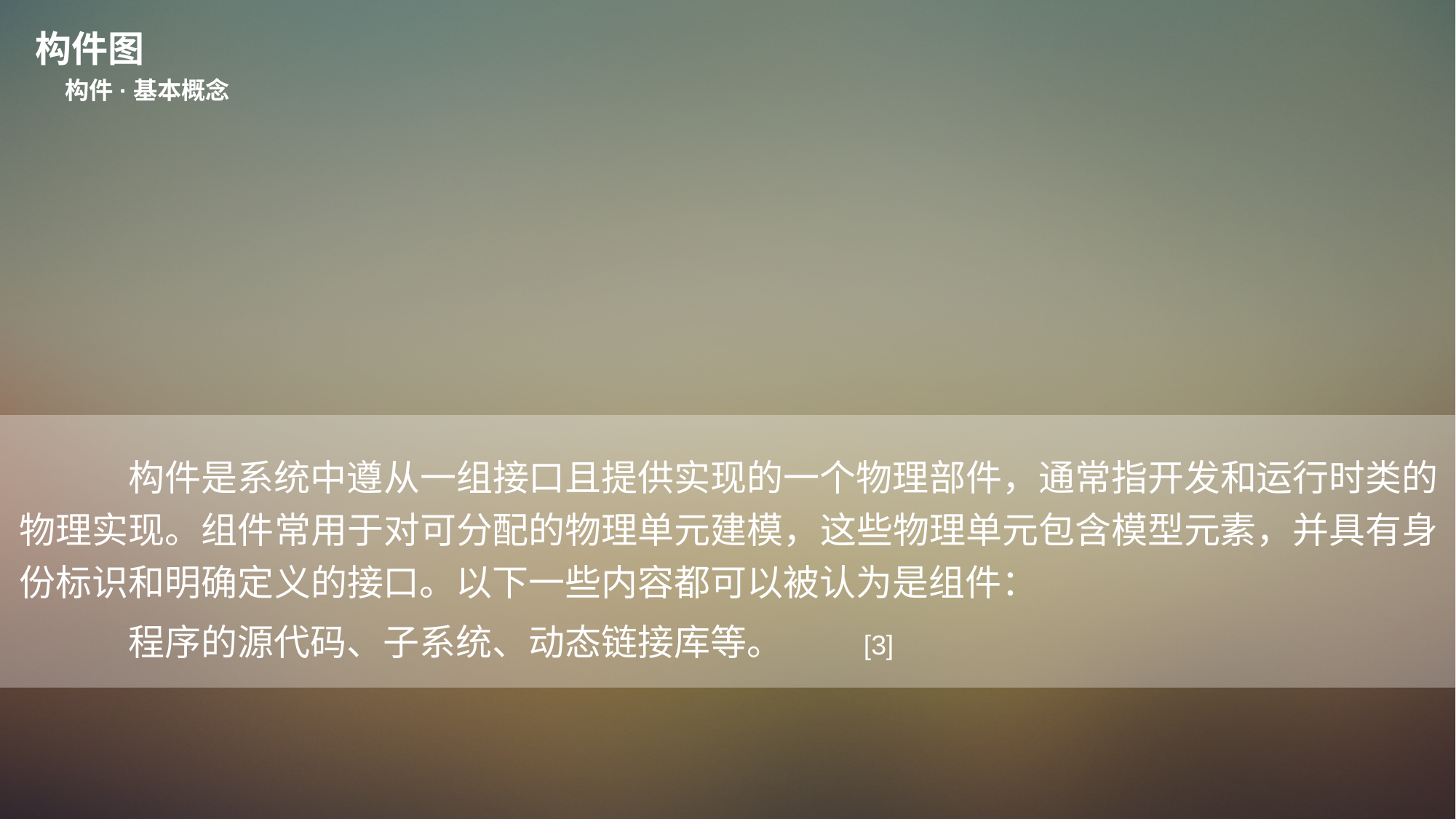

构件图
构件·基本概念

	构件是系统中遵从一组接口且提供实现的一个物理部件，通常指开发和运行时类的物理实现。组件常用于对可分配的物理单元建模，这些物理单元包含模型元素，并具有身份标识和明确定义的接口。以下一些内容都可以被认为是组件：
	程序的源代码、子系统、动态链接库等。
[3]